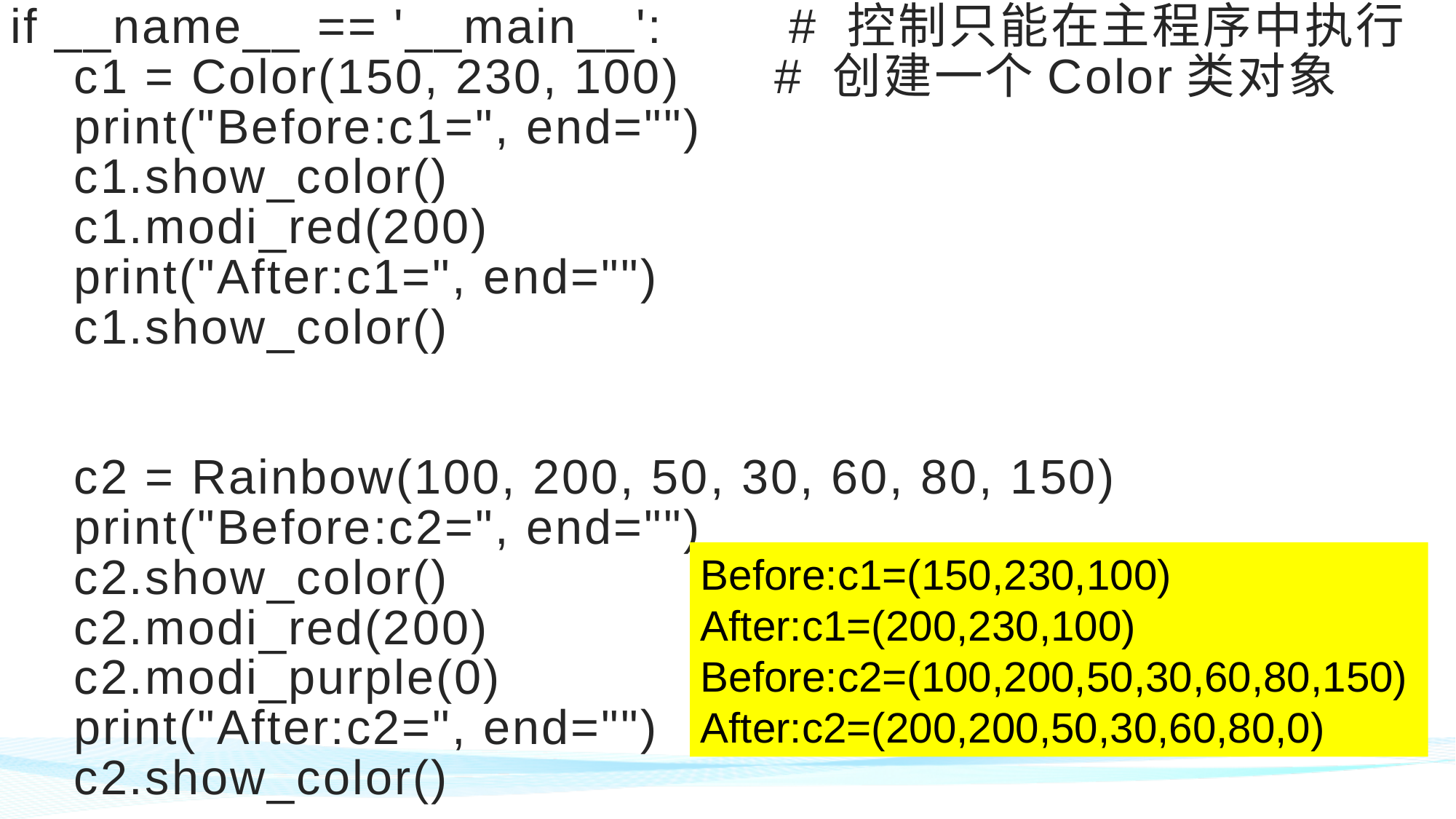

if __name__ == '__main__':        # 控制只能在主程序中执行
    c1 = Color(150, 230, 100)      # 创建一个Color类对象
    print("Before:c1=", end="")
    c1.show_color()
    c1.modi_red(200)
    print("After:c1=", end="")
    c1.show_color()

    c2 = Rainbow(100, 200, 50, 30, 60, 80, 150)
    print("Before:c2=", end="")
    c2.show_color()
    c2.modi_red(200)
    c2.modi_purple(0)
    print("After:c2=", end="")
    c2.show_color()
Before:c1=(150,230,100)
After:c1=(200,230,100)
Before:c2=(100,200,50,30,60,80,150)
After:c2=(200,200,50,30,60,80,0)